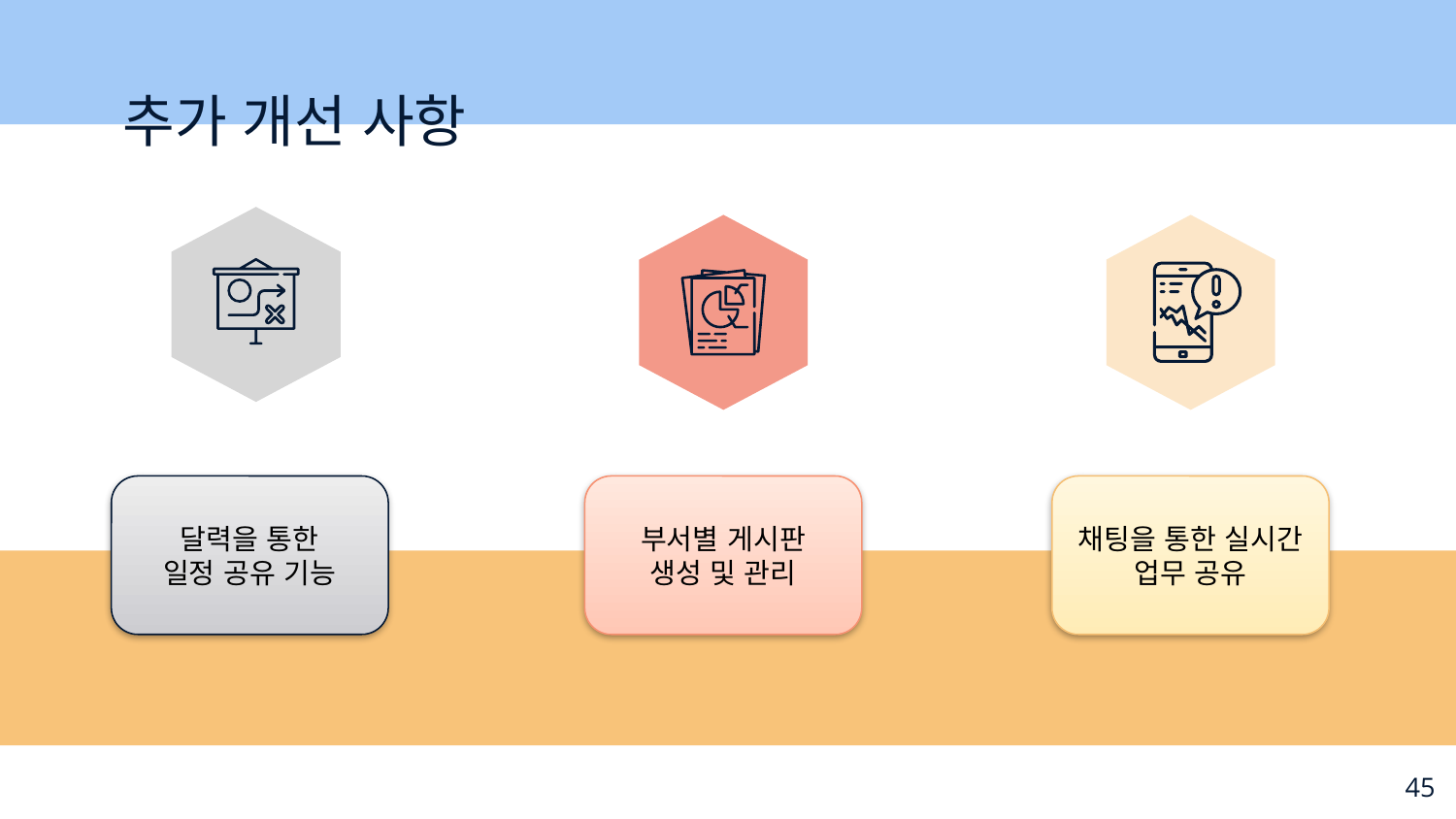

# 추가 개선 사항

달력을 통한
일정 공유 기능
부서별 게시판
생성 및 관리
채팅을 통한 실시간 업무 공유
45